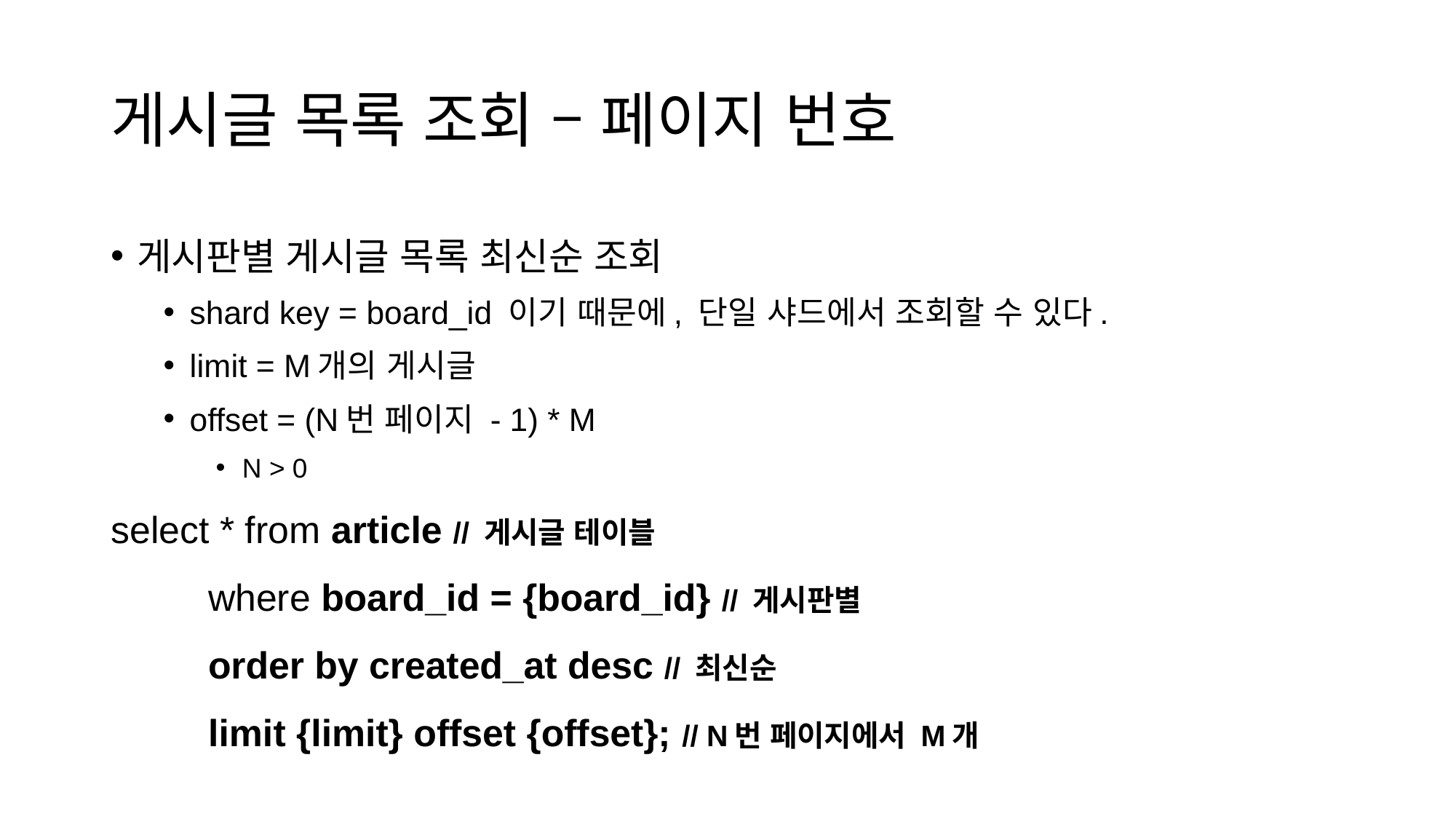

# 게시글 목록 조회 – 페이지 번호
게시판별 게시글 목록 최신순 조회
shard key = board_id 이기 때문에, 단일 샤드에서 조회할 수 있다.
limit = M개의 게시글
offset = (N번 페이지 - 1) * M
N > 0
select * from article // 게시글 테이블
	where board_id = {board_id} // 게시판별
	order by created_at desc // 최신순
	limit {limit} offset {offset}; // N번 페이지에서 M개